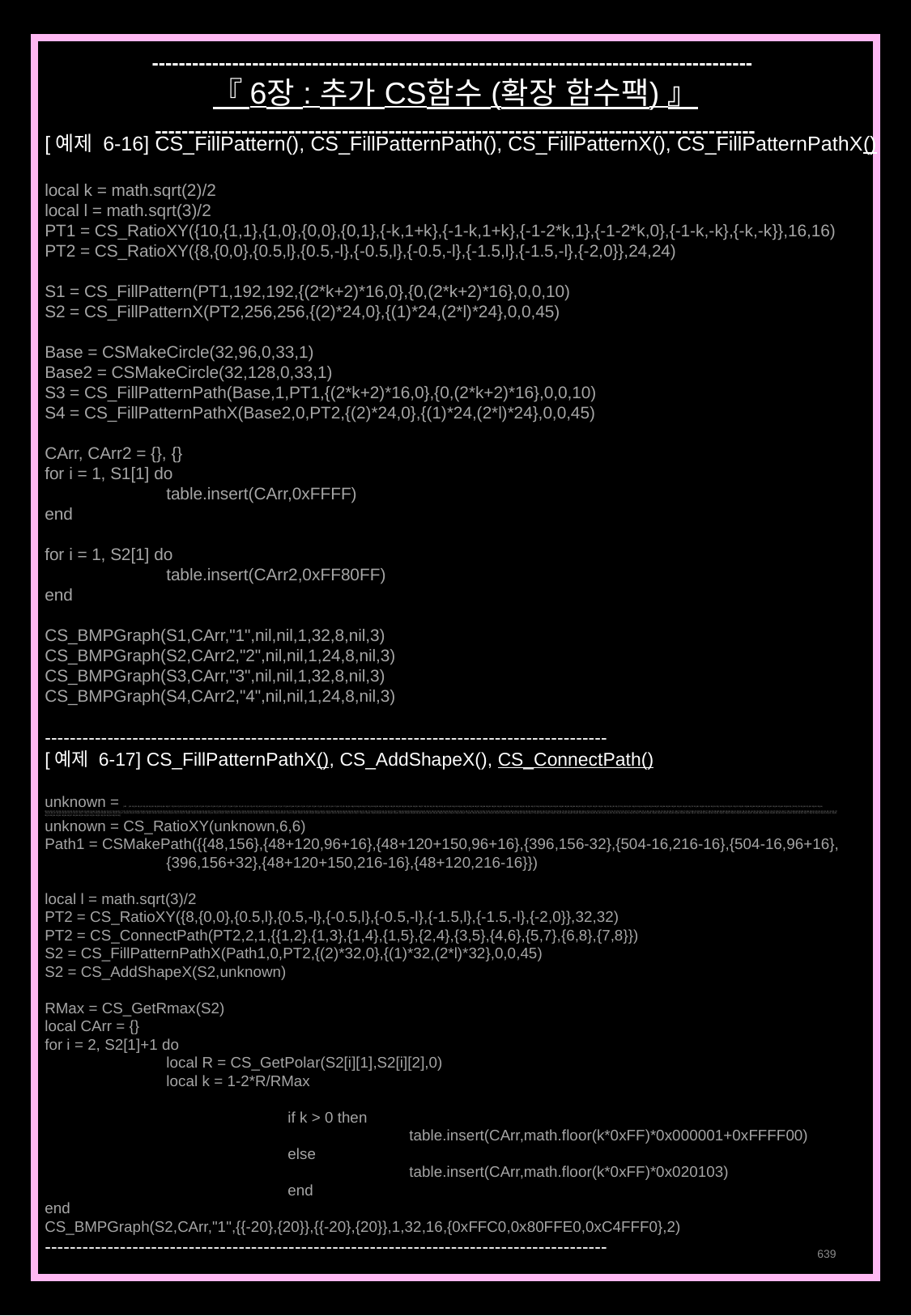

------------------------------------------------------------------------------------------
『 6장 : 추가 CS함수 (확장 함수팩) 』
------------------------------------------------------------------------------------------
[예제 6-16] CS_FillPattern(), CS_FillPatternPath(), CS_FillPatternX(), CS_FillPatternPathX()

local k = math.sqrt(2)/2
local l = math.sqrt(3)/2
PT1 = CS_RatioXY({10,{1,1},{1,0},{0,0},{0,1},{-k,1+k},{-1-k,1+k},{-1-2*k,1},{-1-2*k,0},{-1-k,-k},{-k,-k}},16,16)
PT2 = CS_RatioXY({8,{0,0},{0.5,l},{0.5,-l},{-0.5,l},{-0.5,-l},{-1.5,l},{-1.5,-l},{-2,0}},24,24)

S1 = CS_FillPattern(PT1,192,192,{(2*k+2)*16,0},{0,(2*k+2)*16},0,0,10)
S2 = CS_FillPatternX(PT2,256,256,{(2)*24,0},{(1)*24,(2*l)*24},0,0,45)

Base = CSMakeCircle(32,96,0,33,1)
Base2 = CSMakeCircle(32,128,0,33,1)
S3 = CS_FillPatternPath(Base,1,PT1,{(2*k+2)*16,0},{0,(2*k+2)*16},0,0,10)
S4 = CS_FillPatternPathX(Base2,0,PT2,{(2)*24,0},{(1)*24,(2*l)*24},0,0,45)

CArr, CArr2 = {}, {}
for i = 1, S1[1] do
	table.insert(CArr,0xFFFF)
end

for i = 1, S2[1] do
	table.insert(CArr2,0xFF80FF)
end

CS_BMPGraph(S1,CArr,"1",nil,nil,1,32,8,nil,3)
CS_BMPGraph(S2,CArr2,"2",nil,nil,1,24,8,nil,3)
CS_BMPGraph(S3,CArr,"3",nil,nil,1,32,8,nil,3)
CS_BMPGraph(S4,CArr2,"4",nil,nil,1,24,8,nil,3)

------------------------------------------------------------------------------------------
[예제 6-17] CS_FillPatternPathX(), CS_AddShapeX(), CS_ConnectPath()

unknown = {420     ,{83, 15},{39, 16},{42, 16},{81, 16},{82, 16},{83, 16},{84, 16},{27, 17},{28, 17},{29, 17},{30, 17},{31, 17},{32, 17},{33, 17},{34, 17},{35, 17},{36, 17},{37, 17},{38, 17},{39, 17},{40, 17},{41, 17},{42, 17},{43, 17},{44, 17},{45, 17},{46, 17},{47, 17},{48, 17},{49, 17},{50, 17},{51, 17},{52, 17},{80, 17},{81, 17},{82, 17},{83, 17},{84, 17},{23, 18},{24, 18},{25, 18},{26, 18},{27, 18},{28, 18},{29, 18},{30, 18},{31, 18},{32, 18},{33, 18},{34, 18},{35, 18},{36, 18},{37, 18},{38, 18},{39, 18},{40, 18},{41, 18},{42, 18},{43, 18},{44, 18},{45, 18},{46, 18},{47, 18},{48, 18},{49, 18},{50, 18},{51, 18},{52, 18},{53, 18},{54, 18},{55, 18},{56, 18},{57, 18},{58, 18},{59, 18},{80, 18},{81, 18},{82, 18},{83, 18},{84, 18},{20, 19},{21, 19},{22, 19},{23, 19},{24, 19},{25, 19},{26, 19},{27, 19},{28, 19},{52, 19},{53, 19},{54, 19},{55, 19},{56, 19},{57, 19},{58, 19},{59, 19},{60, 19},{61, 19},{62, 19},{79, 19},{80, 19},{83, 19},{84, 19},{18, 20},{19, 20},{20, 20},{21, 20},{22, 20},{23, 20},{58, 20},{59, 20},{60, 20},{61, 20},{62, 20},{63, 20},{64, 20},{65, 20},{78, 20},{79, 20},{80, 20},{82, 20},{83, 20},{84,
20},{16, 21},{17, 21},{18, 21},{19, 21},{20, 21},{21, 21},{62, 21},{63, 21},{64, 21},{65, 21},{66, 21},{67, 21},{68, 21},{77, 21},{78, 21},{79, 21},{82, 21},{83, 21},{84, 21},{14, 22},{15, 22},{16, 22},{17, 22},{18, 22},{65, 22},{66, 22},{67, 22},{68, 22},{69, 22},{77, 22},{78, 22},{83, 22},{84, 22},{12, 23},{13, 23},{14, 23},{15, 23},{16, 23},{68, 23},{69, 23},{70, 23},{71, 23},{76, 23},{77, 23},{78, 23},{82, 23},{83, 23},{84, 23},{10, 24},{11, 24},{12, 24},{13, 24},{14, 24},{18, 24},{19, 24},{20, 24},{70, 24},{71, 24},{72, 24},{73, 24},{75, 24},{76, 24},{77, 24},{82, 24},{83, 24},{84, 24},{9, 25},{10, 25},{11, 25},{12, 25},{18, 25},{19, 25},{20, 25},{21, 25},{71, 25},{72, 25},{73, 25},{74, 25},{75, 25},{76, 25},{82, 25},{83, 25},{84, 25},{8, 26},{9, 26},{10, 26},{18, 26},{19, 26},{20, 26},{72, 26},{73, 26},{74, 26},{75, 26},{76, 26},{82, 26},{83, 26},{8, 27},{9, 27},{10, 27},{72, 27},{73, 27},{74, 27},{75, 27},{76, 27},{77, 27},{82, 27},{83, 27},{9, 28},{10, 28},{11, 28},{12, 28},{13, 28},{71, 28},{72, 28},{73, 28},{74, 28},{75, 28},{76, 28},{77, 28},{78, 28},{82, 28},{83, 28},{84, 28},{11, 29},{12, 29},{13, 29},{14, 29},{15, 29},{70, 29},{71, 29},{72, 29},{76, 29},{77, 29},{78, 29},{82, 29},{83, 29},{84, 29},{13, 30},{14, 30},{15, 30},{16, 30},{17,
 30},{18, 30},{67, 30},{68, 30},{69, 30},{70, 30},{71, 30},{77, 30},{78, 30},{79, 30},{82, 30},{83, 30},{15, 31},{16, 31},{17, 31},{18, 31},{19, 31},{20, 31},{21, 31},{65, 31},{66, 31},{67, 31},{68, 31},{69, 31},{78, 31},{79, 31},{80, 31},{82, 31},{83, 31},{84, 31},{18, 32},{19, 32},{20, 32},{21, 32},{22, 32},{23, 32},{24, 32},{25, 32},{62, 32},{63, 32},{64, 32},{65, 32},{66, 32},{67, 32},{79, 32},{80, 32},{81, 32},{82, 32},{83, 32},{84, 32},{21, 33},{22, 33},{23, 33},{24, 33},{25, 33},{26, 33},{27, 33},{28, 33},{29, 33},{58, 33},{59, 33},{60, 33},{61, 33},{62, 33},{63, 33},{64, 33},{65, 33},{80, 33},{81, 33},{82, 33},{83, 33},{84, 33},{24, 34},{25, 34},{26, 34},{27, 34},{28, 34},{29, 34},{30, 34},{31, 34},{32, 34},{33, 34},{34, 34},{53, 34},{54, 34},{55, 34},{56, 34},{57, 34},{58, 34},{59, 34},{60, 34},{61, 34},{62, 34},{81, 34},{82, 34},{83, 34},{84, 34},{28, 35},{29, 35},{30, 35},{31, 35},{32, 35},{33, 35},{34, 35},{35, 35},{36, 35},{37, 35},{38, 35},{39, 35},{40, 35},{41, 35},{42, 35},{43, 35},{44, 35},{45, 35},{46, 35},{47, 35},{48, 35},{49, 35},{50, 35},{51, 35},{52, 35},{53, 35},{54, 35},{55, 35},{56, 35},{57, 35},{58, 35},{59, 35},{82, 35},{83, 35},{84, 35},{33, 36},{34, 36},{35, 36},{36, 36},{37, 36},{38, 36},{39, 36},{40, 36},{41, 36},{42,
36},{43, 36},{44, 36},{45, 36},{46, 36},{47, 36},{48, 36},{49, 36},{50, 36},{51, 36},{52, 36},{53, 36},{54, 36},{83, 36}}
unknown = CS_RatioXY(unknown,6,6)
Path1 = CSMakePath({{48,156},{48+120,96+16},{48+120+150,96+16},{396,156-32},{504-16,216-16},{504-16,96+16},
	{396,156+32},{48+120+150,216-16},{48+120,216-16}})

local l = math.sqrt(3)/2
PT2 = CS_RatioXY({8,{0,0},{0.5,l},{0.5,-l},{-0.5,l},{-0.5,-l},{-1.5,l},{-1.5,-l},{-2,0}},32,32)
PT2 = CS_ConnectPath(PT2,2,1,{{1,2},{1,3},{1,4},{1,5},{2,4},{3,5},{4,6},{5,7},{6,8},{7,8}})
S2 = CS_FillPatternPathX(Path1,0,PT2,{(2)*32,0},{(1)*32,(2*l)*32},0,0,45)
S2 = CS_AddShapeX(S2,unknown)

RMax = CS_GetRmax(S2)
local CArr = {}
for i = 2, S2[1]+1 do
	local R = CS_GetPolar(S2[i][1],S2[i][2],0)
	local k = 1-2*R/RMax

		if k > 0 then
			table.insert(CArr,math.floor(k*0xFF)*0x000001+0xFFFF00)
		else
			table.insert(CArr,math.floor(k*0xFF)*0x020103)
		end
end
CS_BMPGraph(S2,CArr,"1",{{-20},{20}},{{-20},{20}},1,32,16,{0xFFC0,0x80FFE0,0xC4FFF0},2)
------------------------------------------------------------------------------------------
639